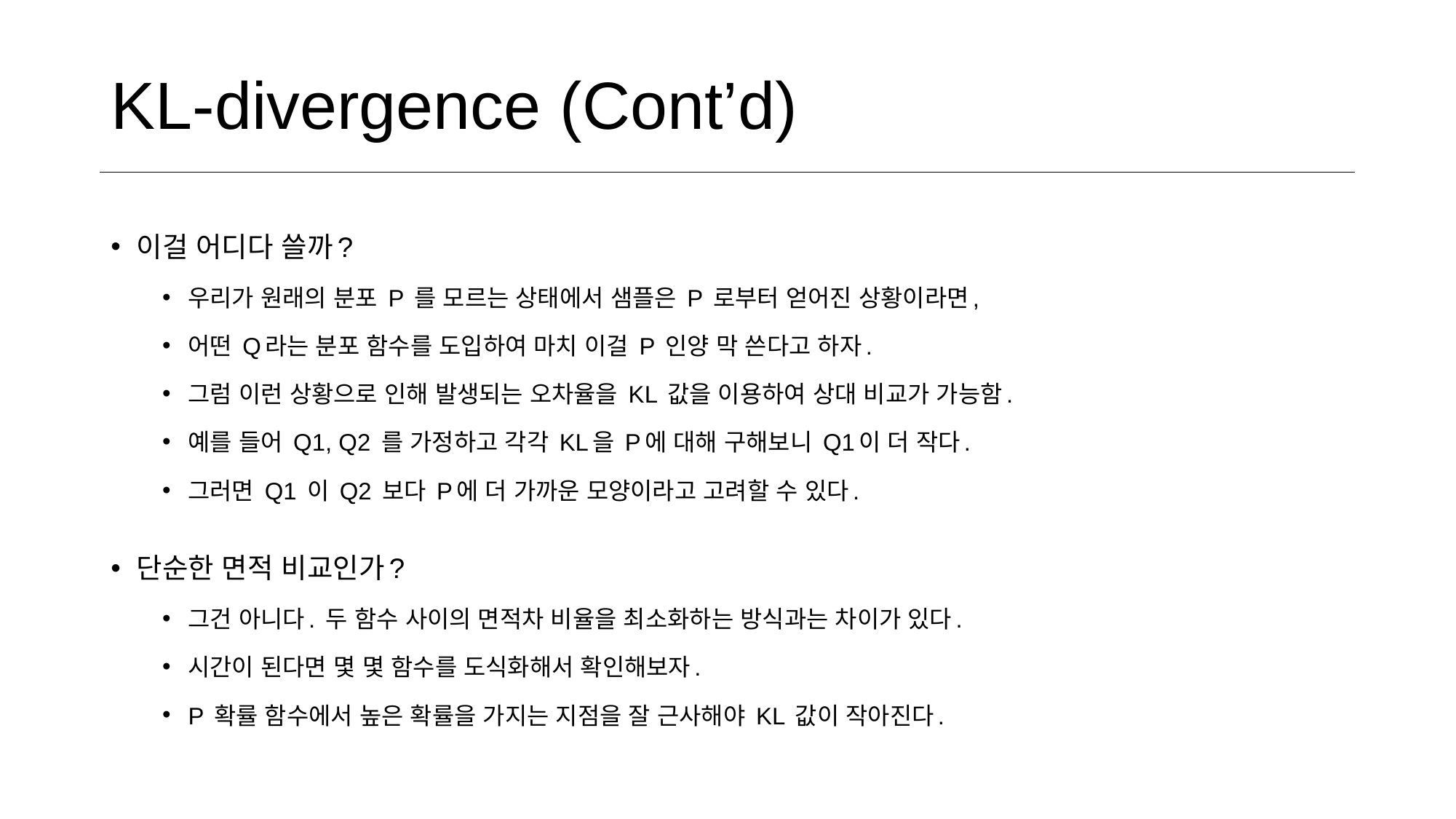

# KL-divergence (Cont’d)
이걸 어디다 쓸까?
우리가 원래의 분포 P 를 모르는 상태에서 샘플은 P 로부터 얻어진 상황이라면,
어떤 Q라는 분포 함수를 도입하여 마치 이걸 P 인양 막 쓴다고 하자.
그럼 이런 상황으로 인해 발생되는 오차율을 KL 값을 이용하여 상대 비교가 가능함.
예를 들어 Q1, Q2 를 가정하고 각각 KL을 P에 대해 구해보니 Q1이 더 작다.
그러면 Q1 이 Q2 보다 P에 더 가까운 모양이라고 고려할 수 있다.

단순한 면적 비교인가?
그건 아니다. 두 함수 사이의 면적차 비율을 최소화하는 방식과는 차이가 있다.
시간이 된다면 몇 몇 함수를 도식화해서 확인해보자.
P 확률 함수에서 높은 확률을 가지는 지점을 잘 근사해야 KL 값이 작아진다.